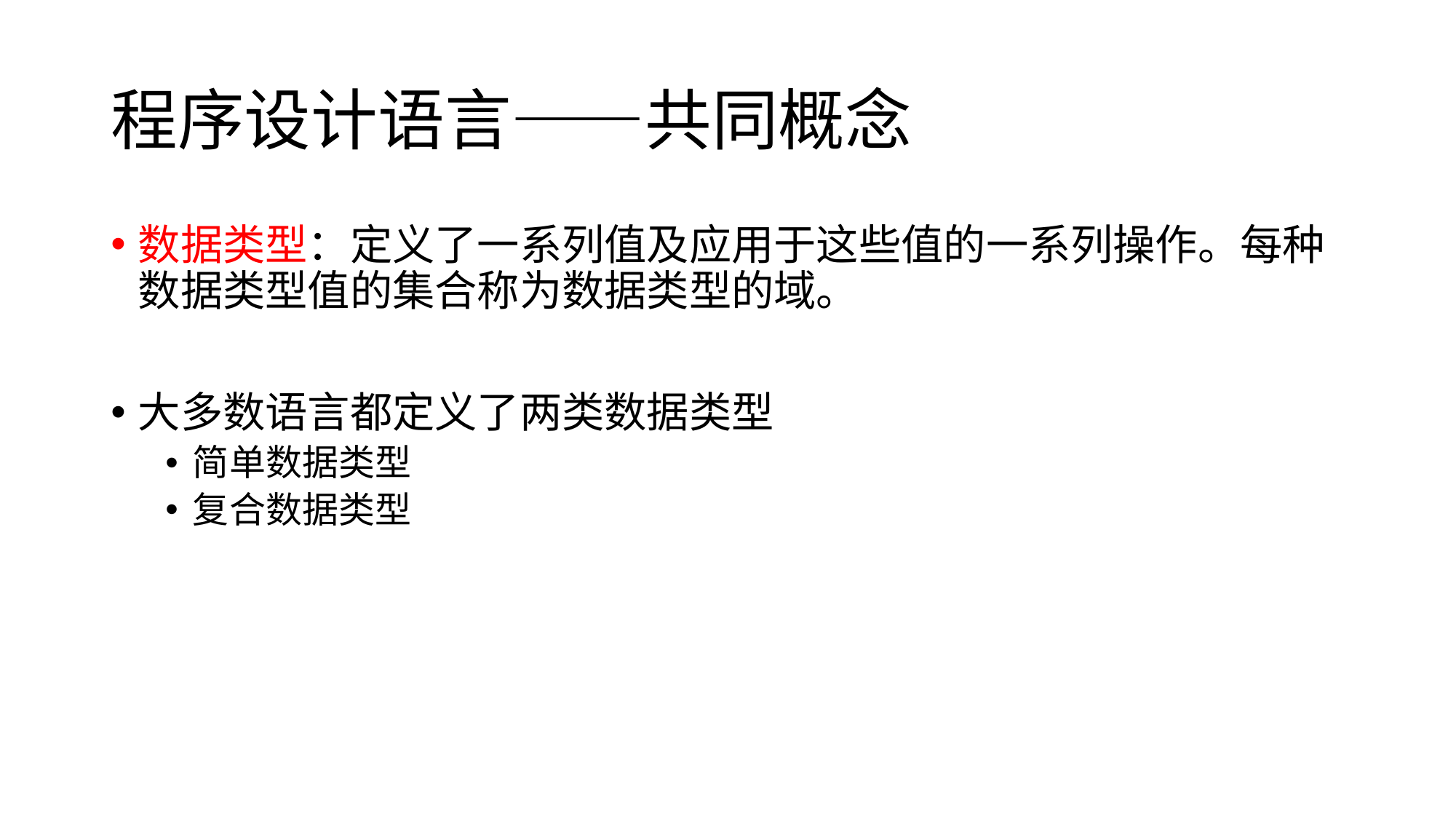

# 程序设计语言——共同概念
数据类型：定义了一系列值及应用于这些值的一系列操作。每种数据类型值的集合称为数据类型的域。

大多数语言都定义了两类数据类型
简单数据类型
复合数据类型